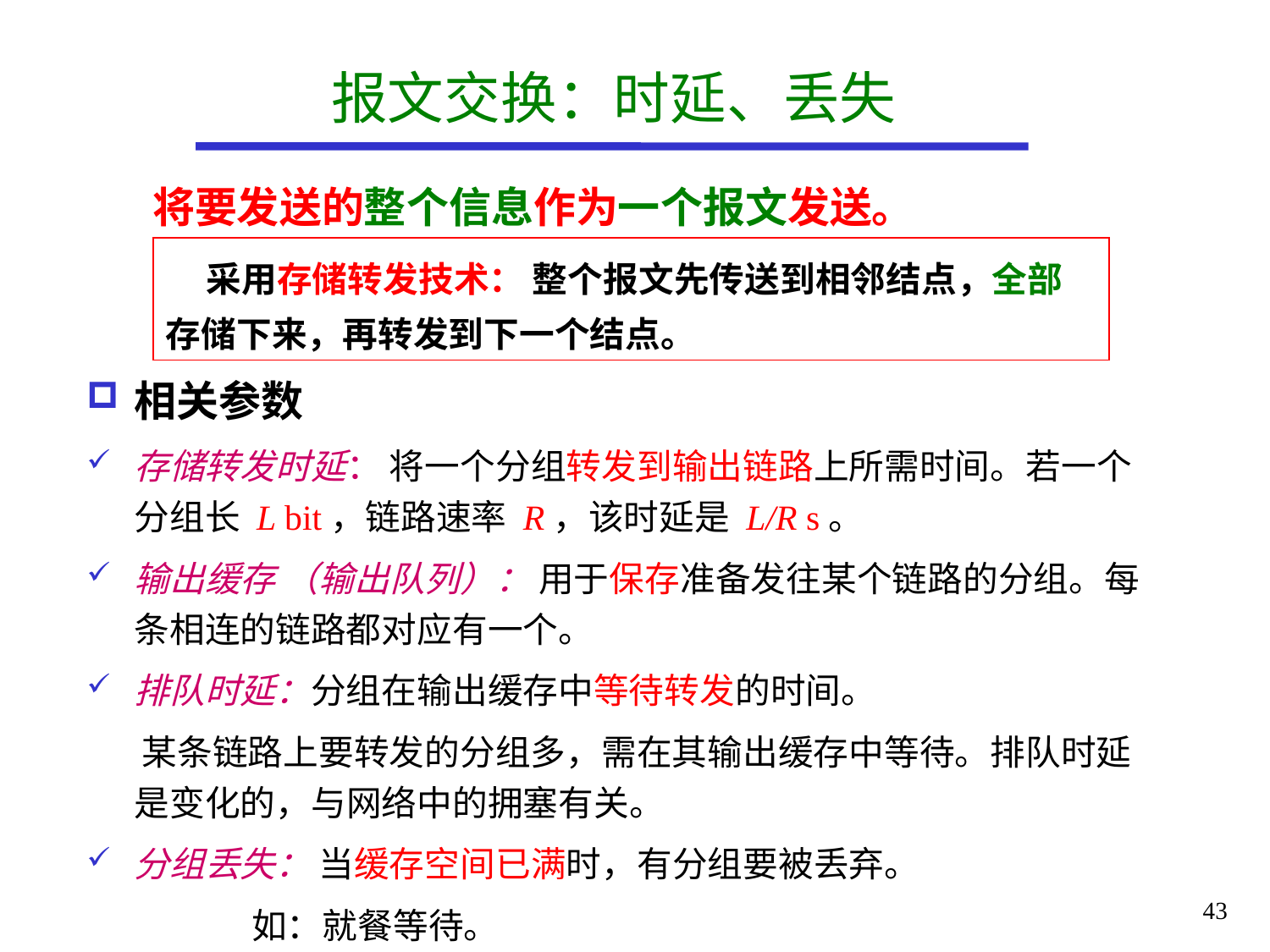

# 报文交换：时延、丢失
    将要发送的整个信息作为一个报文发送。
    采用存储转发技术： 整个报文先传送到相邻结点，全部存储下来，再转发到下一个结点。
相关参数
存储转发时延： 将一个分组转发到输出链路上所需时间。若一个分组长 L bit，链路速率 R，该时延是 L/R s。
输出缓存 （输出队列）： 用于保存准备发往某个链路的分组。每条相连的链路都对应有一个。
排队时延：分组在输出缓存中等待转发的时间。
      某条链路上要转发的分组多，需在其输出缓存中等待。排队时延是变化的，与网络中的拥塞有关。
分组丢失： 当缓存空间已满时，有分组要被丢弃。
                    如：就餐等待。

43